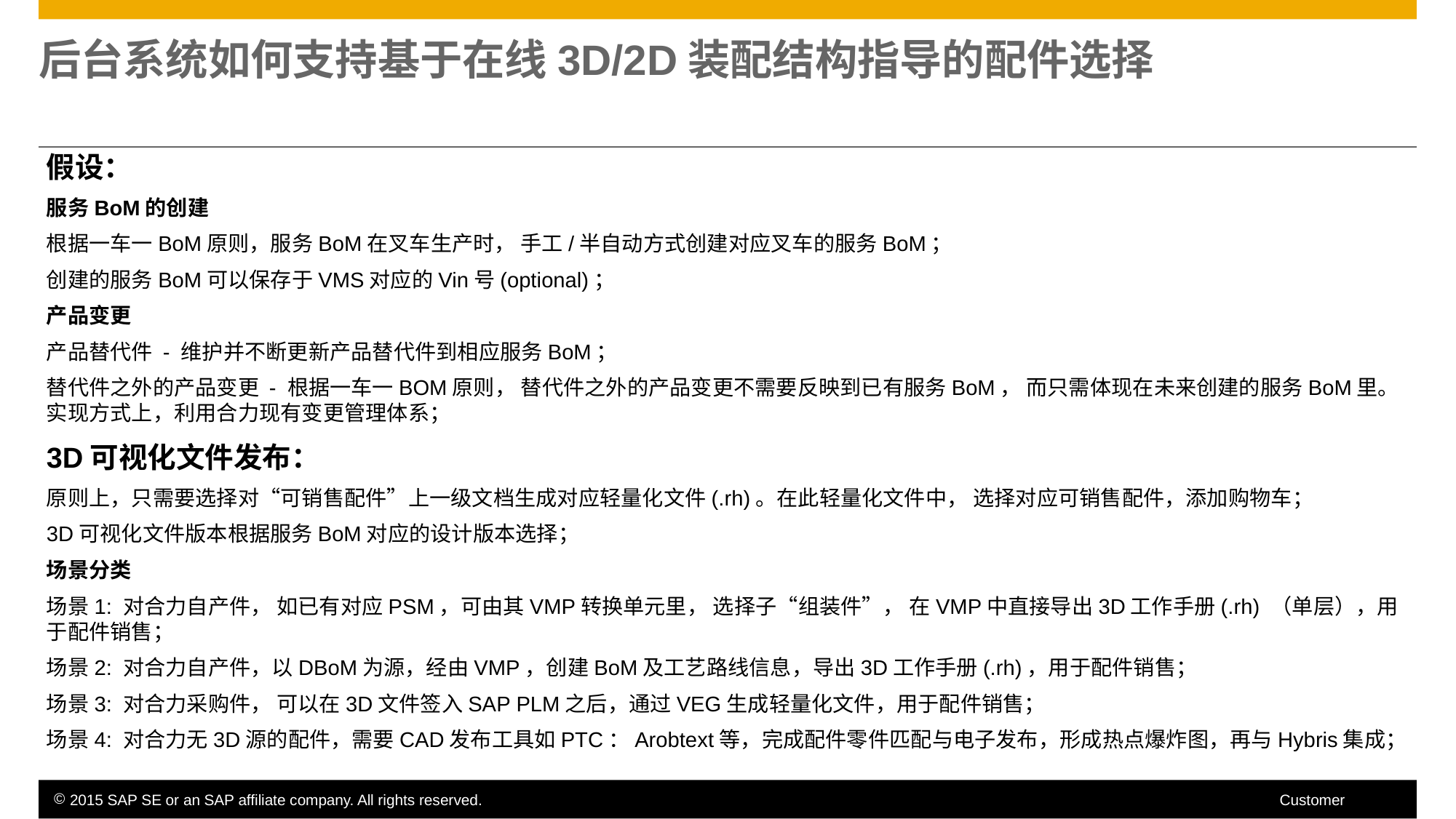

# 后台系统如何支持基于在线3D/2D装配结构指导的配件选择
假设：
服务BoM的创建
根据一车一BoM原则，服务BoM在叉车生产时， 手工/半自动方式创建对应叉车的服务BoM；
创建的服务BoM可以保存于VMS对应的Vin号(optional)；
产品变更
产品替代件 - 维护并不断更新产品替代件到相应服务BoM；
替代件之外的产品变更 - 根据一车一BOM原则， 替代件之外的产品变更不需要反映到已有服务BoM， 而只需体现在未来创建的服务BoM里。 实现方式上，利用合力现有变更管理体系；
3D可视化文件发布：
原则上，只需要选择对“可销售配件”上一级文档生成对应轻量化文件(.rh)。在此轻量化文件中， 选择对应可销售配件，添加购物车；
3D可视化文件版本根据服务BoM对应的设计版本选择；
场景分类
场景1: 对合力自产件， 如已有对应PSM，可由其VMP转换单元里， 选择子“组装件”， 在VMP中直接导出3D工作手册(.rh) （单层），用于配件销售；
场景2: 对合力自产件，以DBoM为源，经由VMP，创建BoM及工艺路线信息，导出3D工作手册(.rh)，用于配件销售；
场景3: 对合力采购件， 可以在3D文件签入SAP PLM之后，通过VEG生成轻量化文件，用于配件销售；
场景4: 对合力无3D源的配件，需要CAD发布工具如PTC：Arobtext等，完成配件零件匹配与电子发布，形成热点爆炸图，再与Hybris集成；